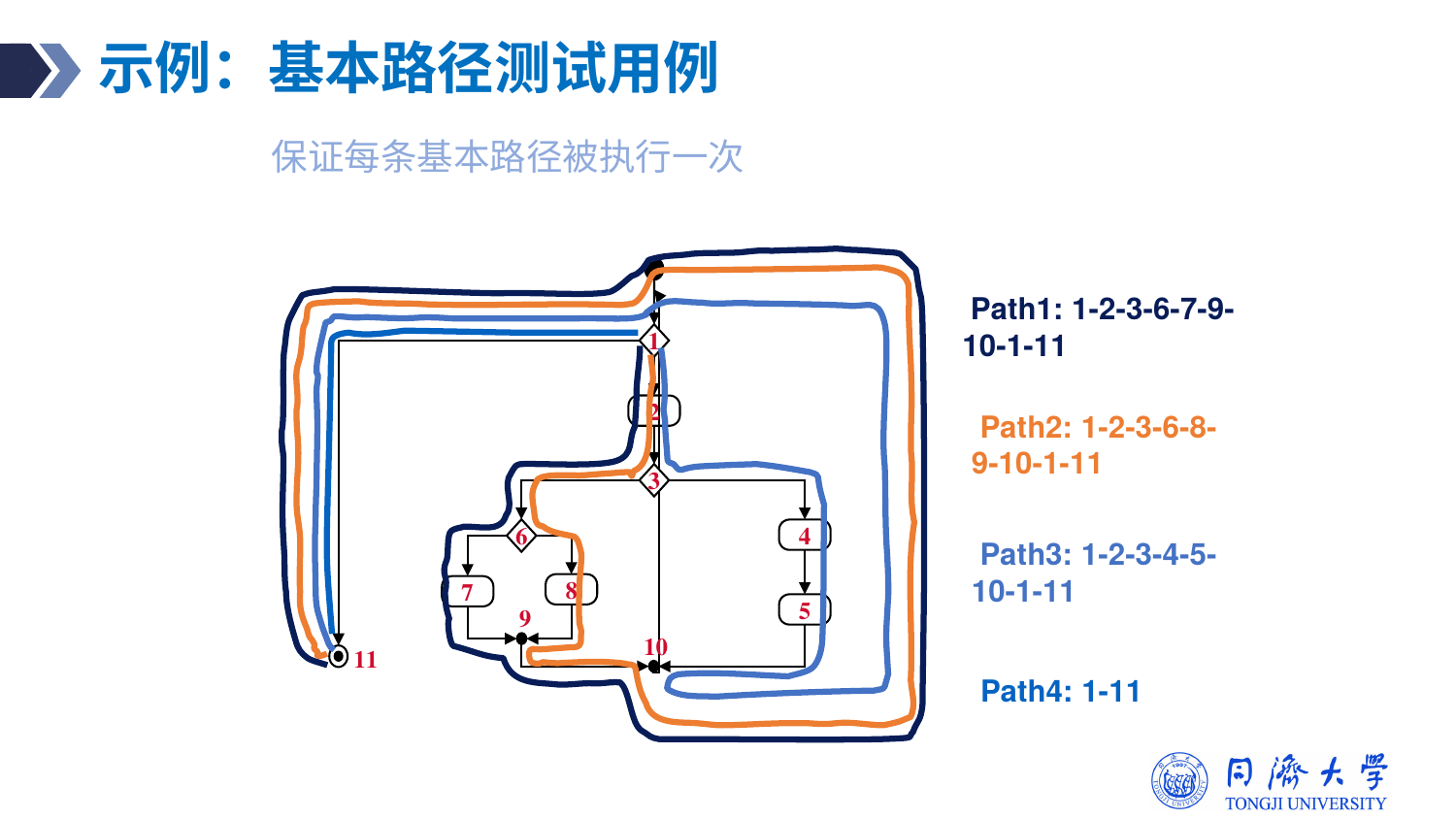

# 示例：基本路径测试用例
保证每条基本路径被执行一次

1
2
3
6
4
8
7
5
9
10

11

 Path1: 1-2-3-6-7-9-10-1-11

 Path2: 1-2-3-6-8-9-10-1-11
 Path3: 1-2-3-4-5-10-1-11
Path4: 1-11